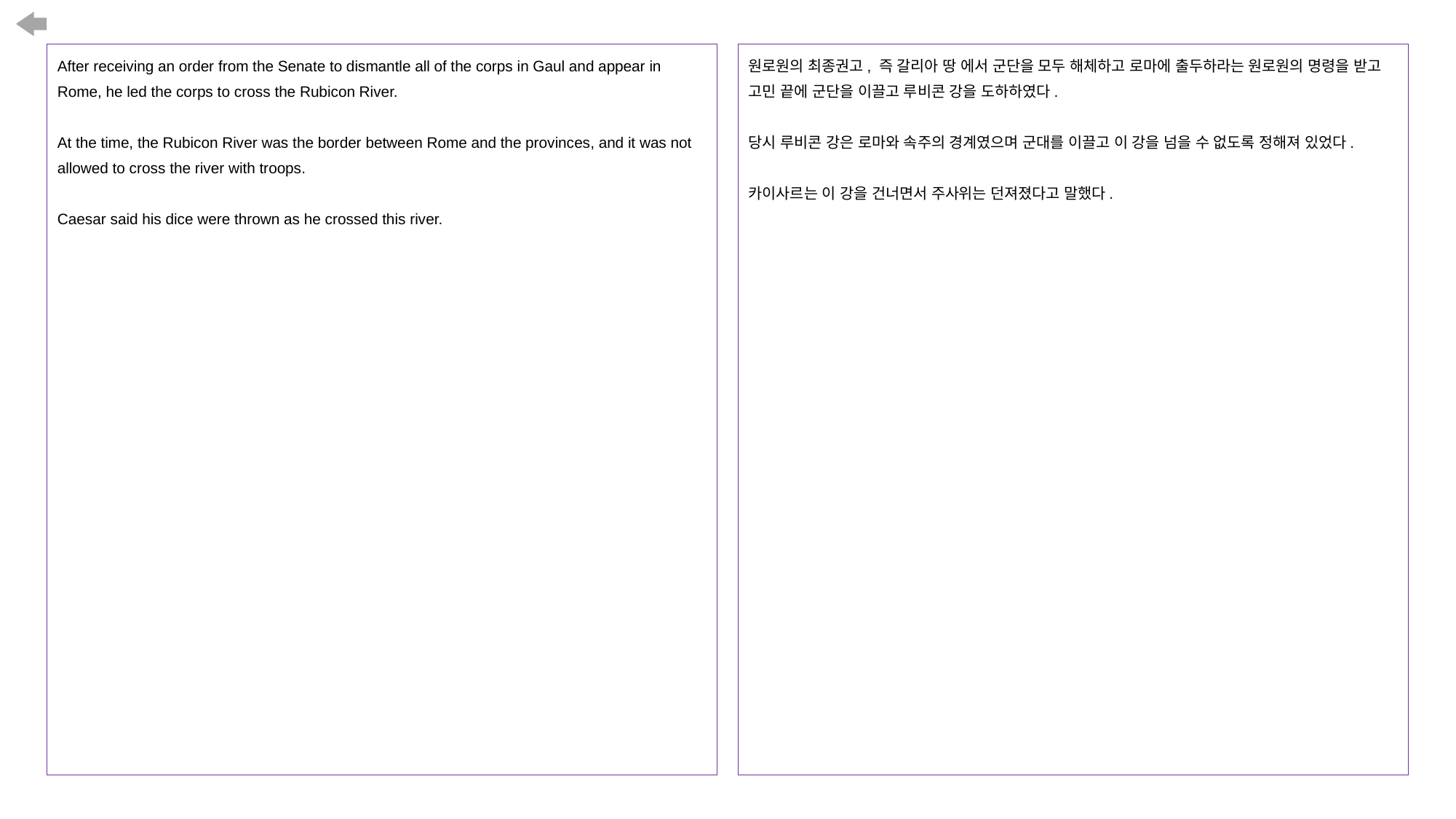

After receiving an order from the Senate to dismantle all of the corps in Gaul and appear in Rome, he led the corps to cross the Rubicon River.

At the time, the Rubicon River was the border between Rome and the provinces, and it was not allowed to cross the river with troops.

Caesar said his dice were thrown as he crossed this river.
원로원의 최종권고, 즉 갈리아 땅 에서 군단을 모두 해체하고 로마에 출두하라는 원로원의 명령을 받고 고민 끝에 군단을 이끌고 루비콘 강을 도하하였다.

당시 루비콘 강은 로마와 속주의 경계였으며 군대를 이끌고 이 강을 넘을 수 없도록 정해져 있었다.

카이사르는 이 강을 건너면서 주사위는 던져졌다고 말했다.